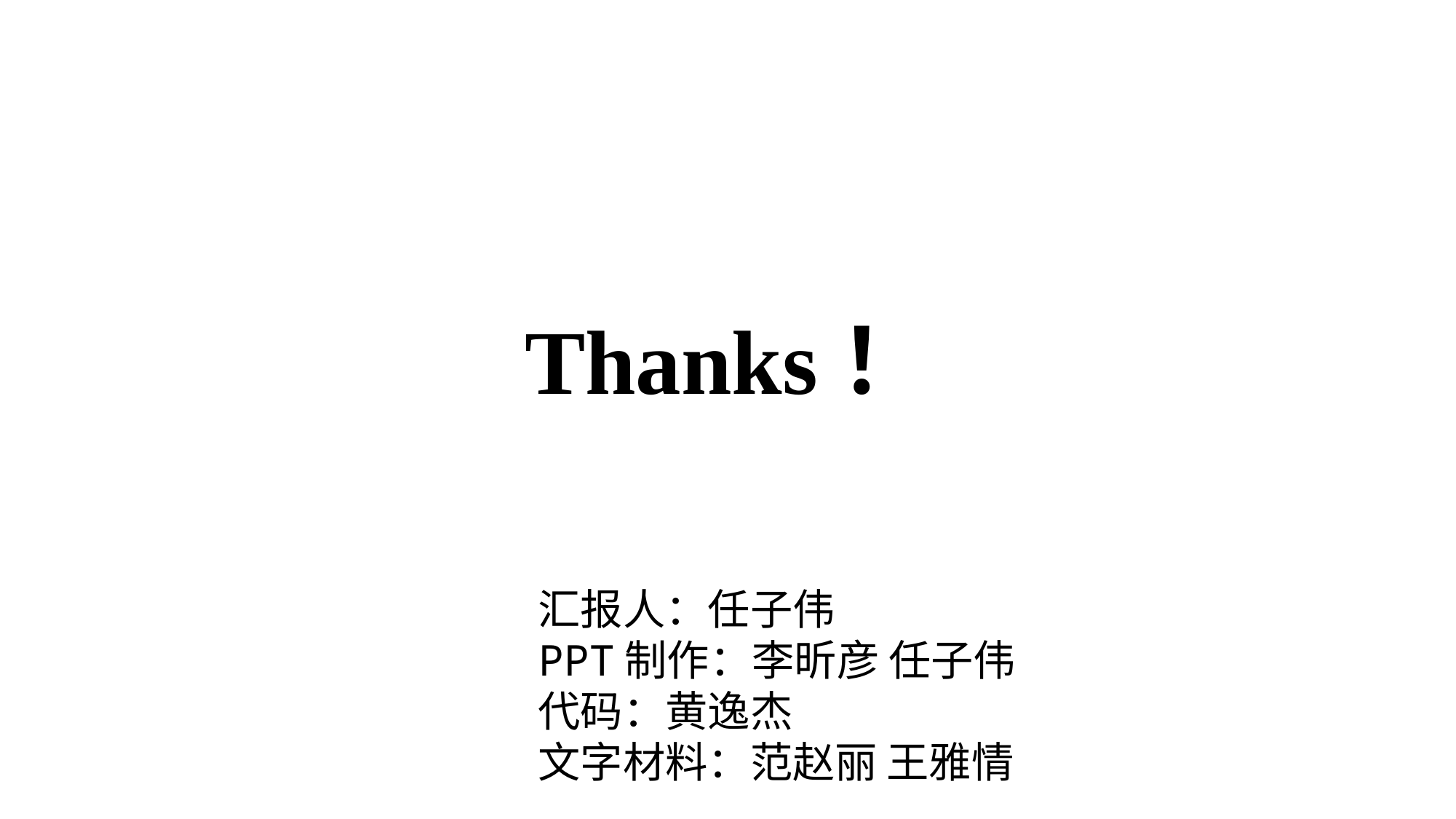

# Thanks！
汇报人：任子伟
PPT制作：李昕彦 任子伟
代码：黄逸杰
文字材料：范赵丽 王雅情